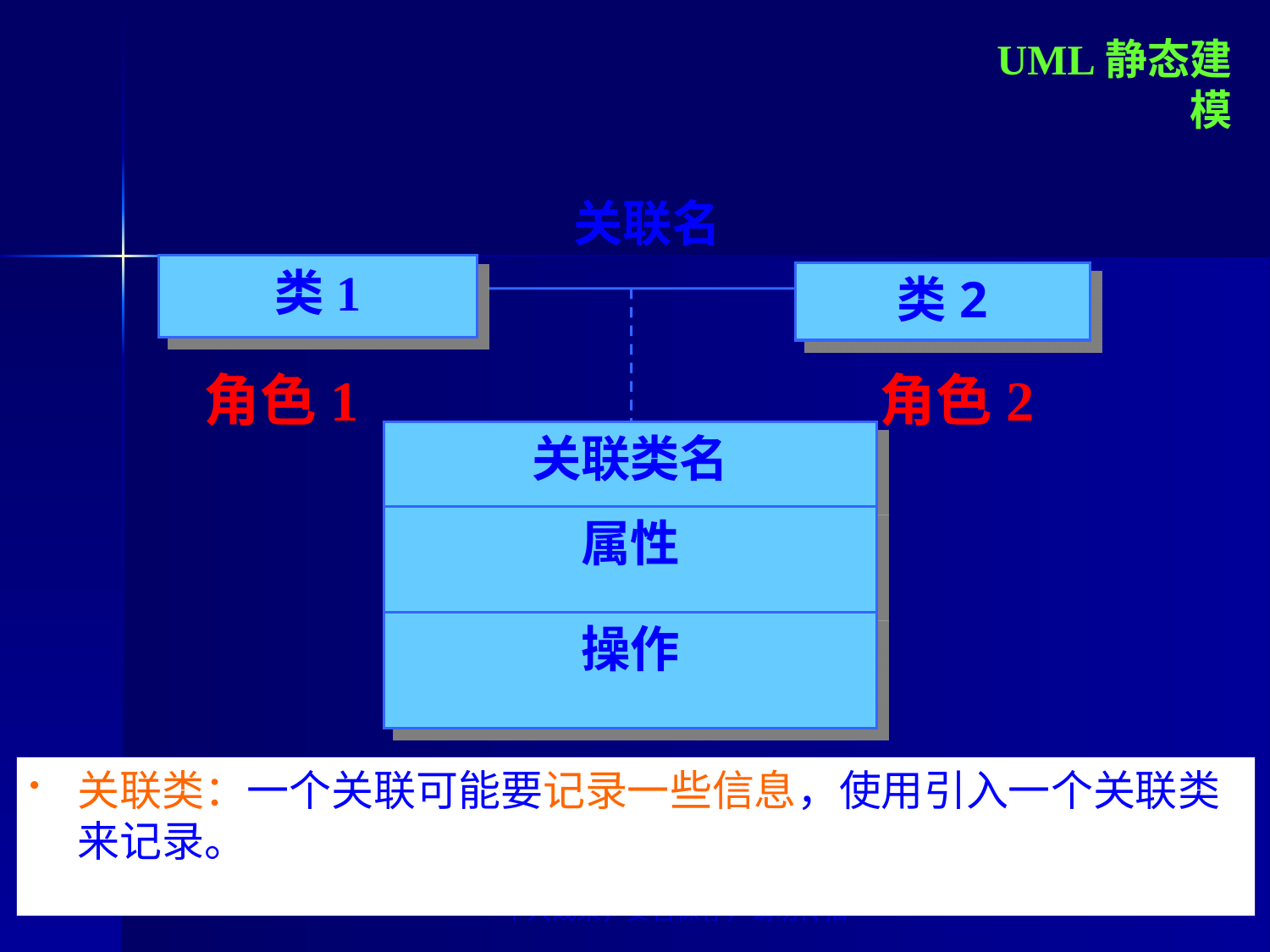

UML静态建模
关联名
类1
类2

角色1
角色2
关联类名

属性
操作
关联类：一个关联可能要记录一些信息，使用引入一个关联类来记录。
个人成果，妥善保存，请勿传播